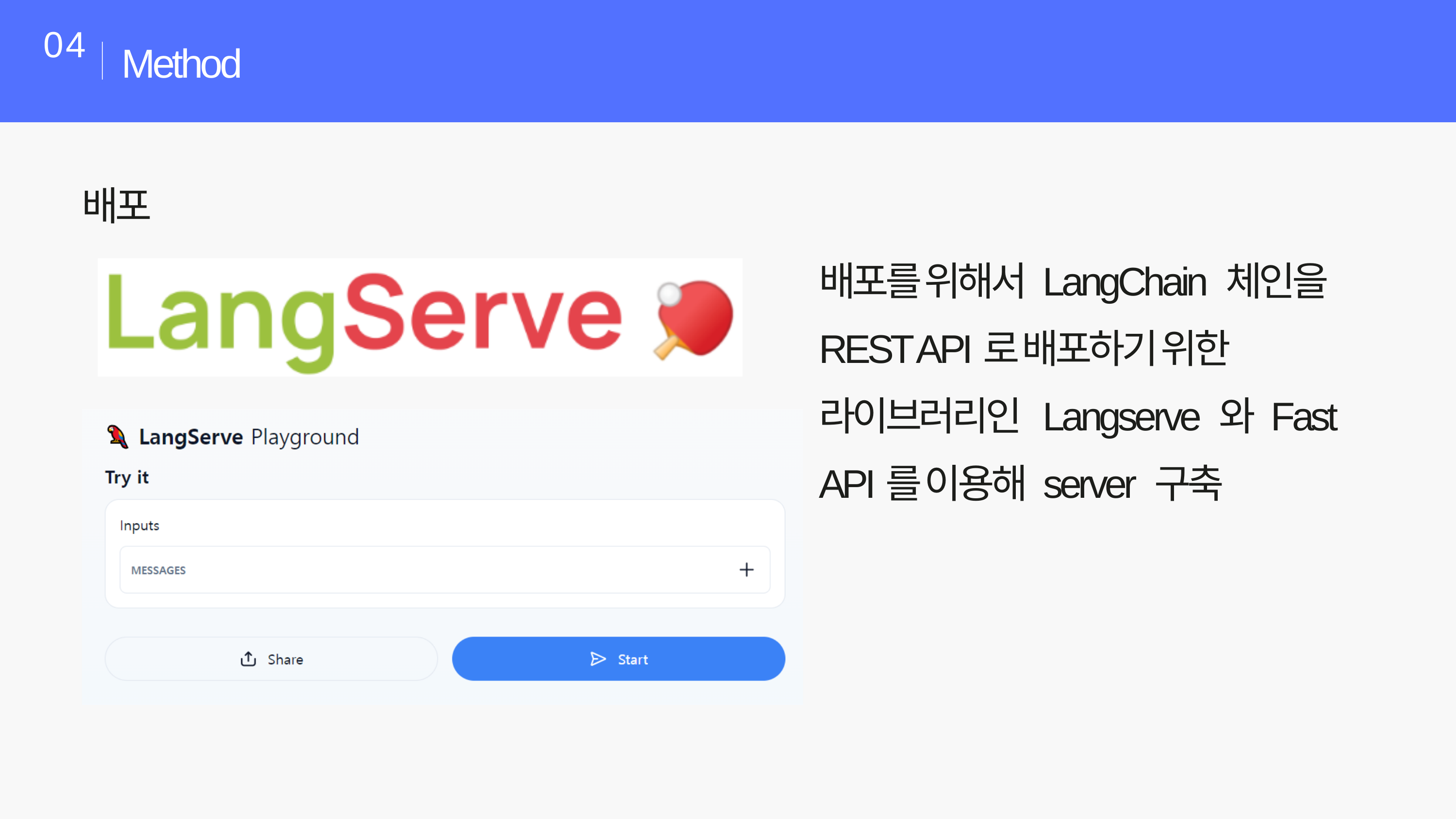

Method

04

배포
배포를 위해서 LangChain 체인을 REST API로 배포하기 위한 라이브러리인  Langserve 와 Fast API를 이용해 server 구축